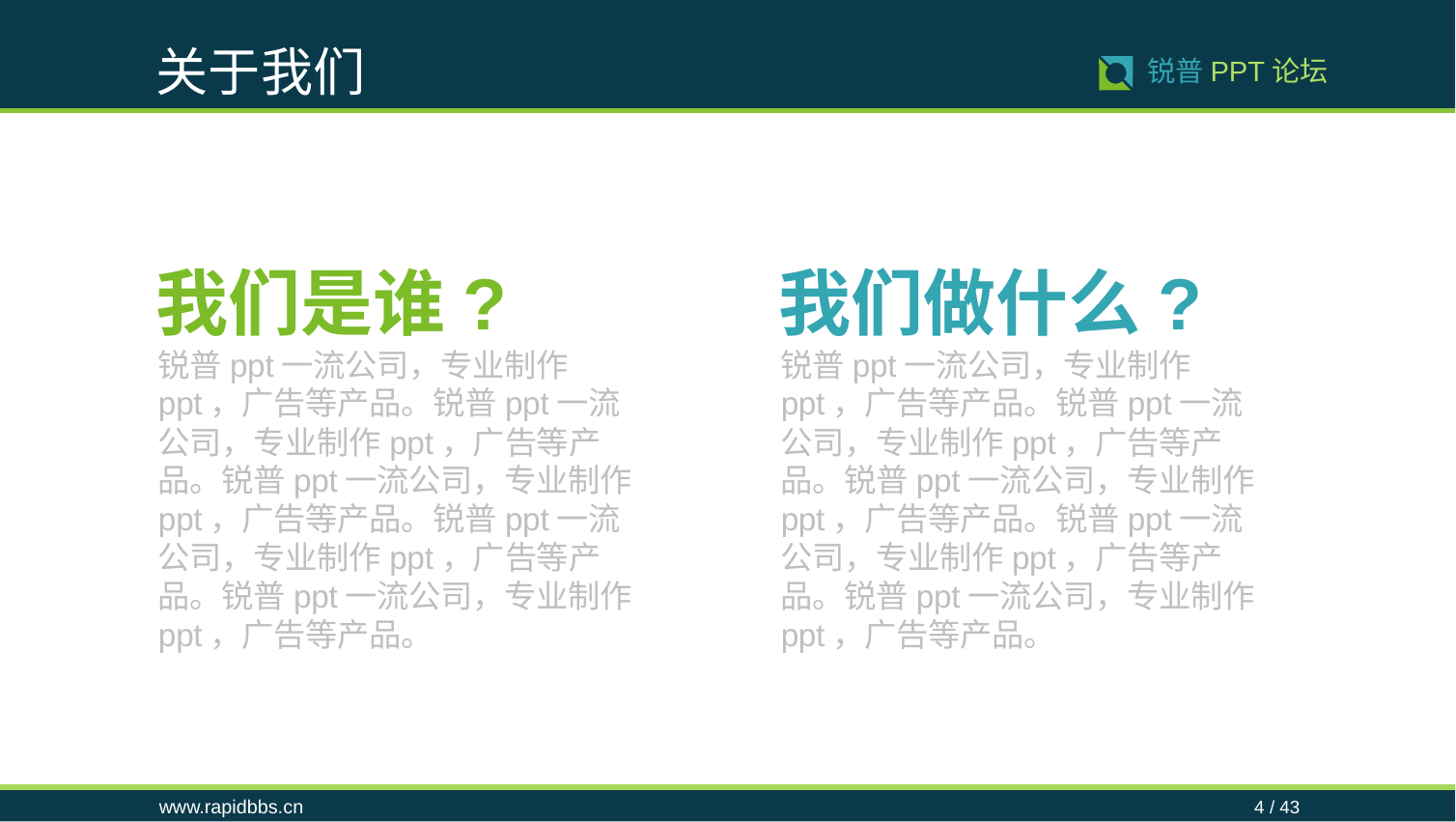

关于我们

www.rapidbbs.cn
4 / 43

锐普PPT论坛
我们是谁?
我们做什么?
锐普ppt一流公司，专业制作ppt，广告等产品。锐普ppt一流公司，专业制作ppt，广告等产品。锐普ppt一流公司，专业制作ppt，广告等产品。锐普ppt一流公司，专业制作ppt，广告等产品。锐普ppt一流公司，专业制作ppt，广告等产品。
锐普ppt一流公司，专业制作ppt，广告等产品。锐普ppt一流公司，专业制作ppt，广告等产品。锐普ppt一流公司，专业制作ppt，广告等产品。锐普ppt一流公司，专业制作ppt，广告等产品。锐普ppt一流公司，专业制作ppt，广告等产品。